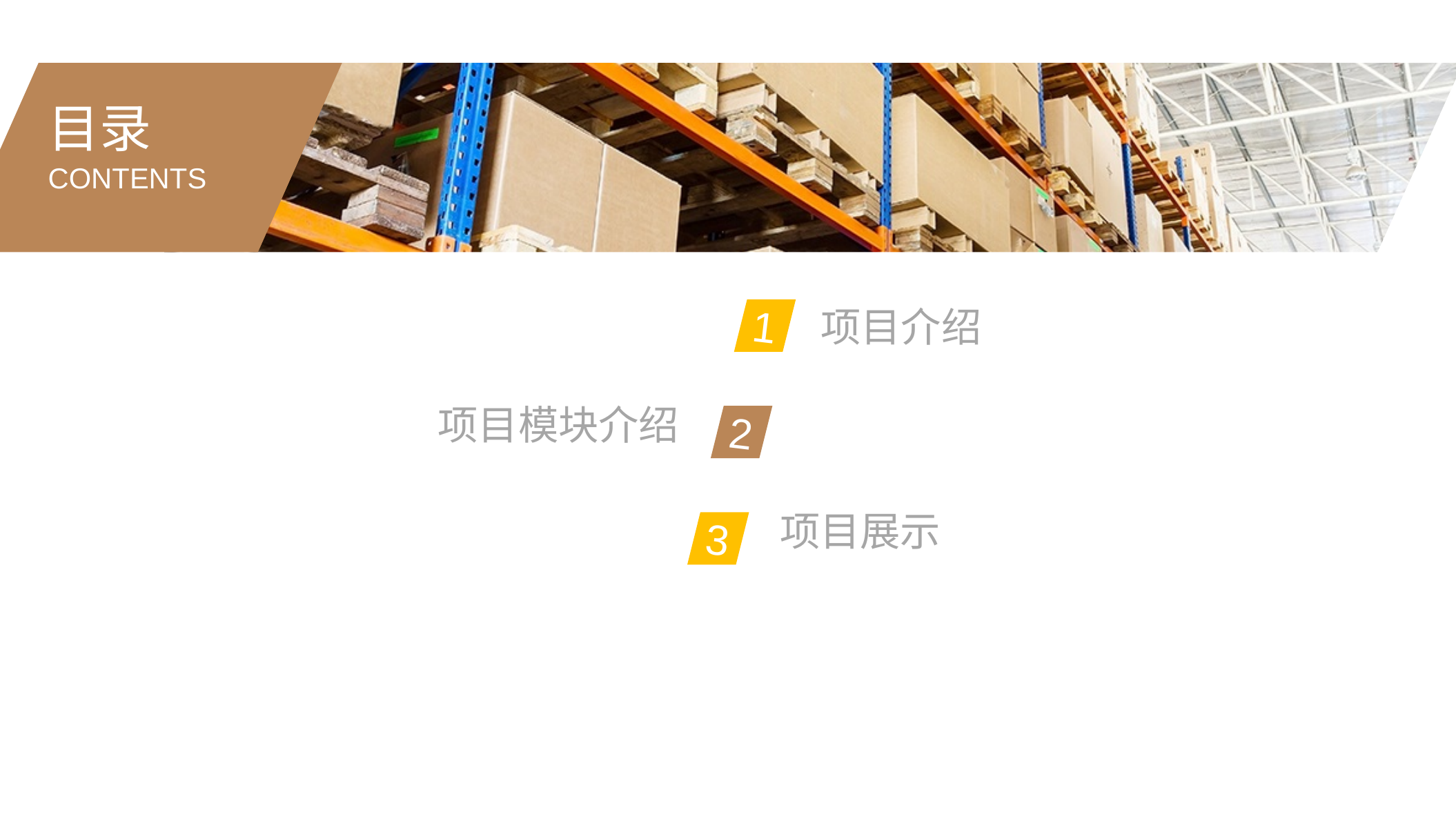

目录
CONTENTS
1
项目介绍
项目模块介绍

2
项目展示

3